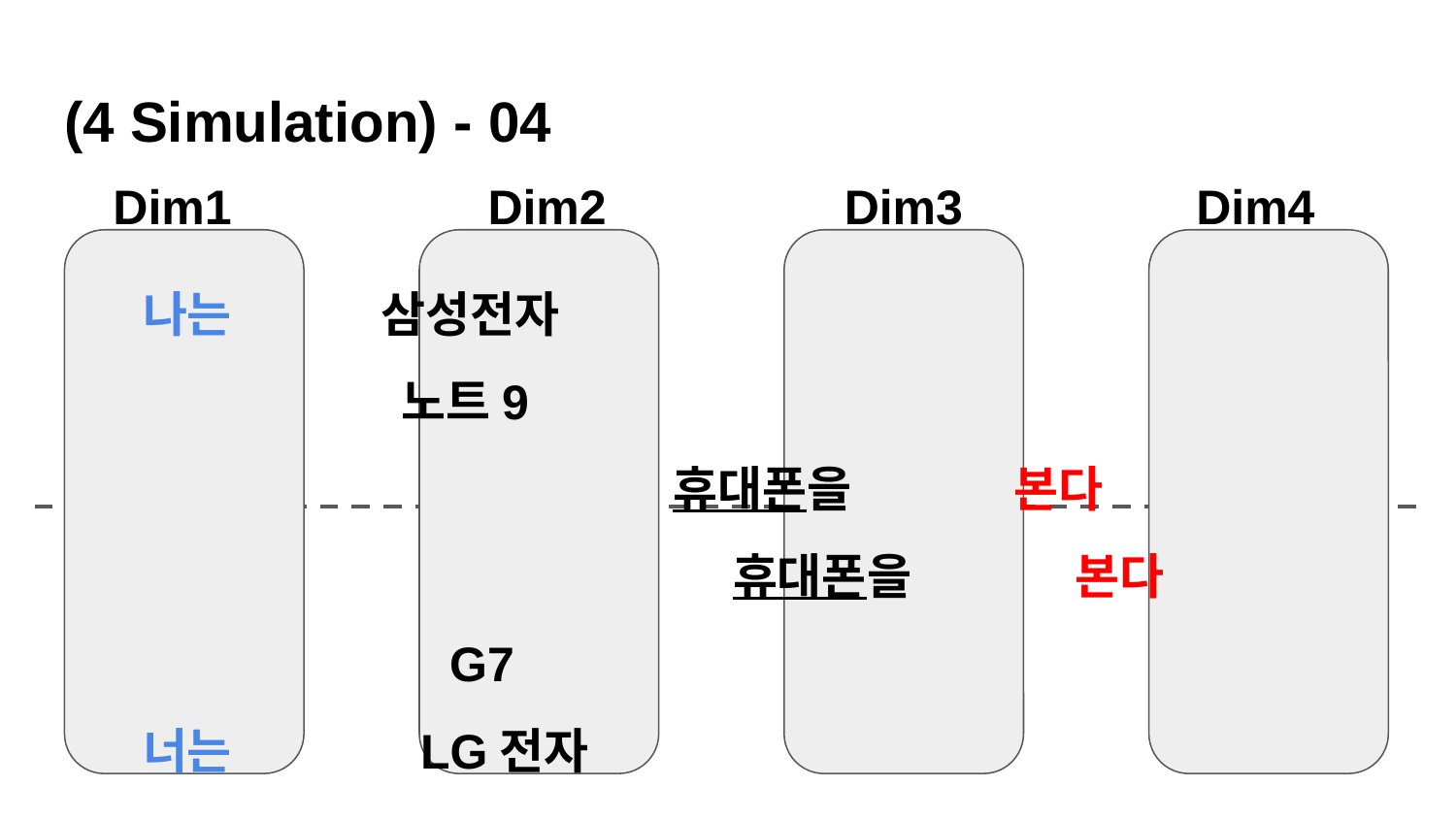

# (4 Simulation) - 04

   나는           삼성전자
                      노트9
                                          휴대폰을            본다
                         휴대폰을            본다
     G7
   너는             LG전자

Dim1
Dim2
Dim3
Dim4